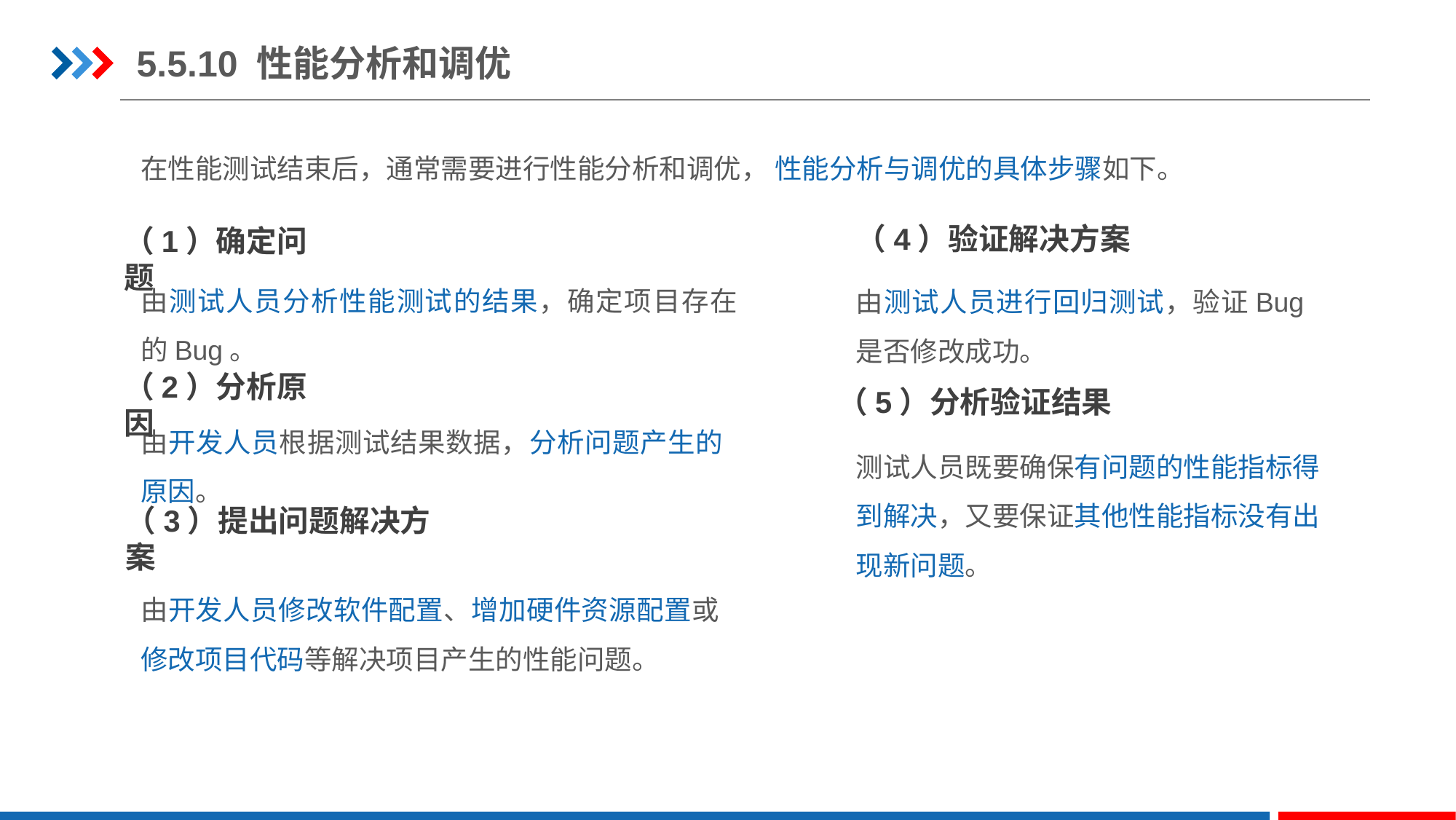

5.5.10 性能分析和调优
在性能测试结束后，通常需要进行性能分析和调优， 性能分析与调优的具体步骤如下。
（4）验证解决方案
（1）确定问题
由测试人员分析性能测试的结果，确定项目存在的Bug。
由测试人员进行回归测试，验证Bug是否修改成功。
（2）分析原因
（5）分析验证结果
由开发人员根据测试结果数据，分析问题产生的原因。
测试人员既要确保有问题的性能指标得到解决，又要保证其他性能指标没有出现新问题。
（3）提出问题解决方案
由开发人员修改软件配置、增加硬件资源配置或修改项目代码等解决项目产生的性能问题。